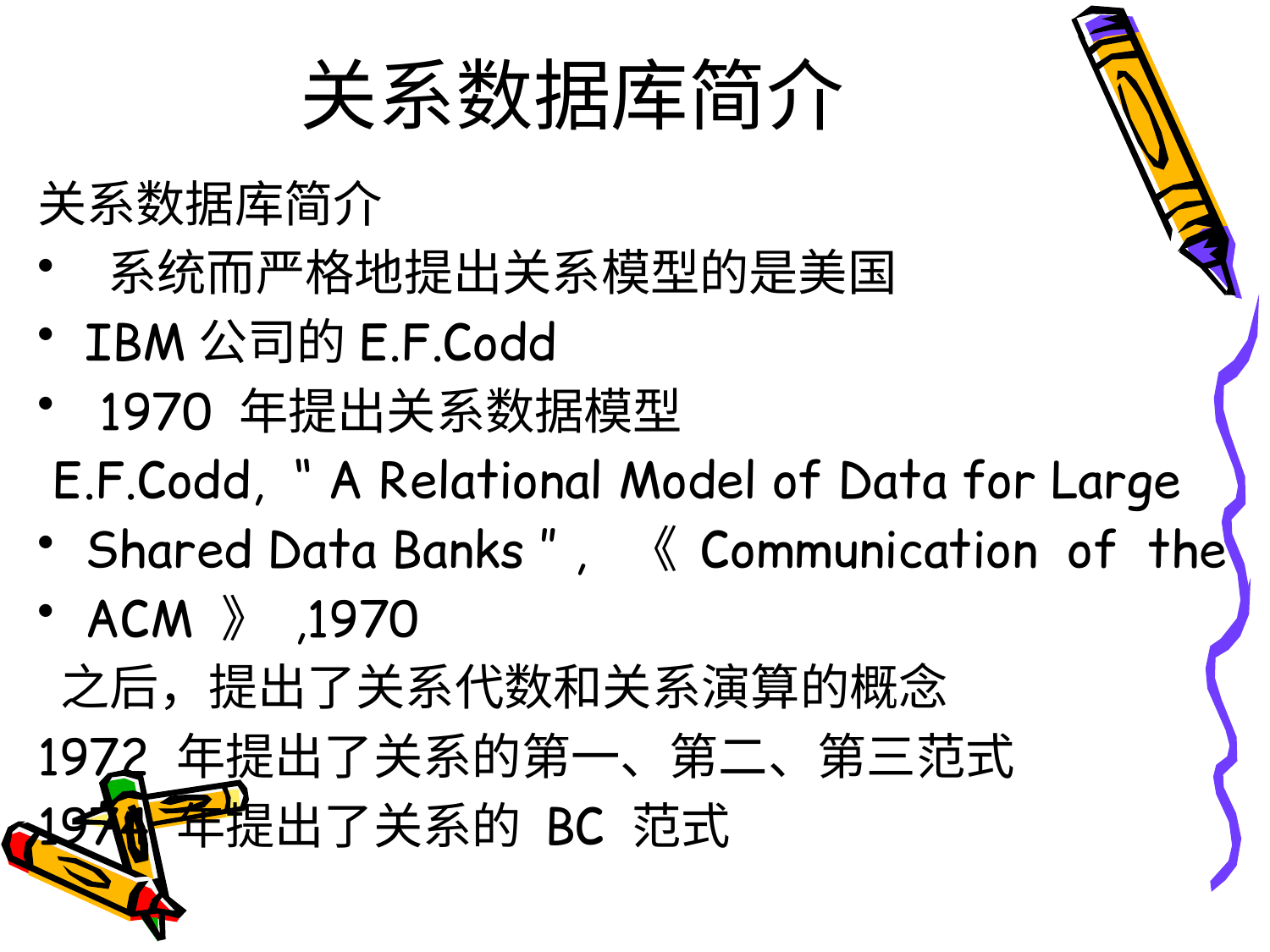

# 关系数据库简介
关系数据库简介
 系统而严格地提出关系模型的是美国
IBM公司的E.F.Codd
 1970 年提出关系数据模型
 E.F.Codd,  “ A Relational Model of Data for Large
Shared Data Banks ” ,  《 Communication  of  the
ACM 》 ,1970
 之后，提出了关系代数和关系演算的概念
1972 年提出了关系的第一、第二、第三范式
1974 年提出了关系的 BC 范式